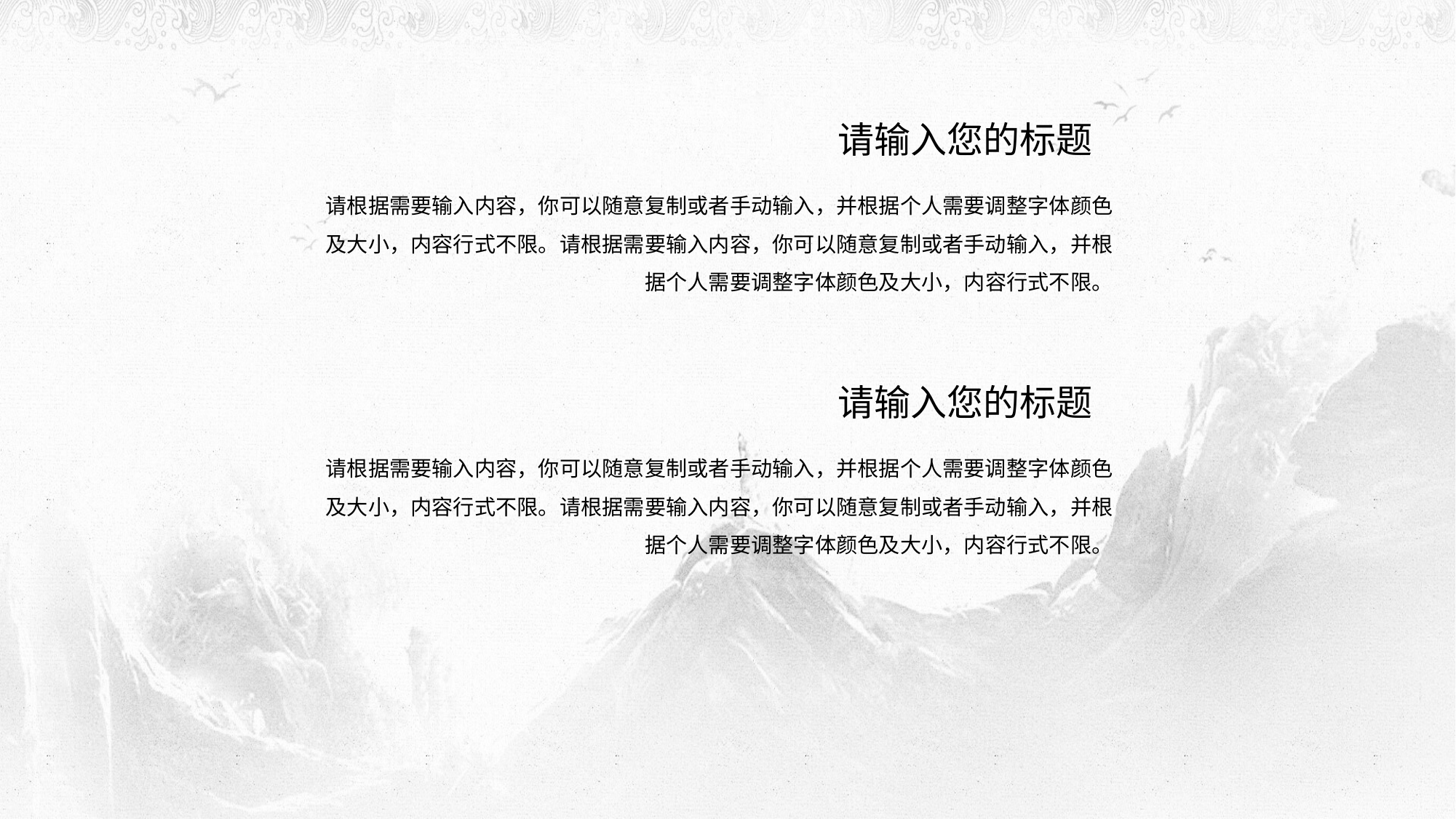

请输入您的标题
请根据需要输入内容，你可以随意复制或者手动输入，并根据个人需要调整字体颜色及大小，内容行式不限。请根据需要输入内容，你可以随意复制或者手动输入，并根据个人需要调整字体颜色及大小，内容行式不限。
请输入您的标题
请根据需要输入内容，你可以随意复制或者手动输入，并根据个人需要调整字体颜色及大小，内容行式不限。请根据需要输入内容，你可以随意复制或者手动输入，并根据个人需要调整字体颜色及大小，内容行式不限。